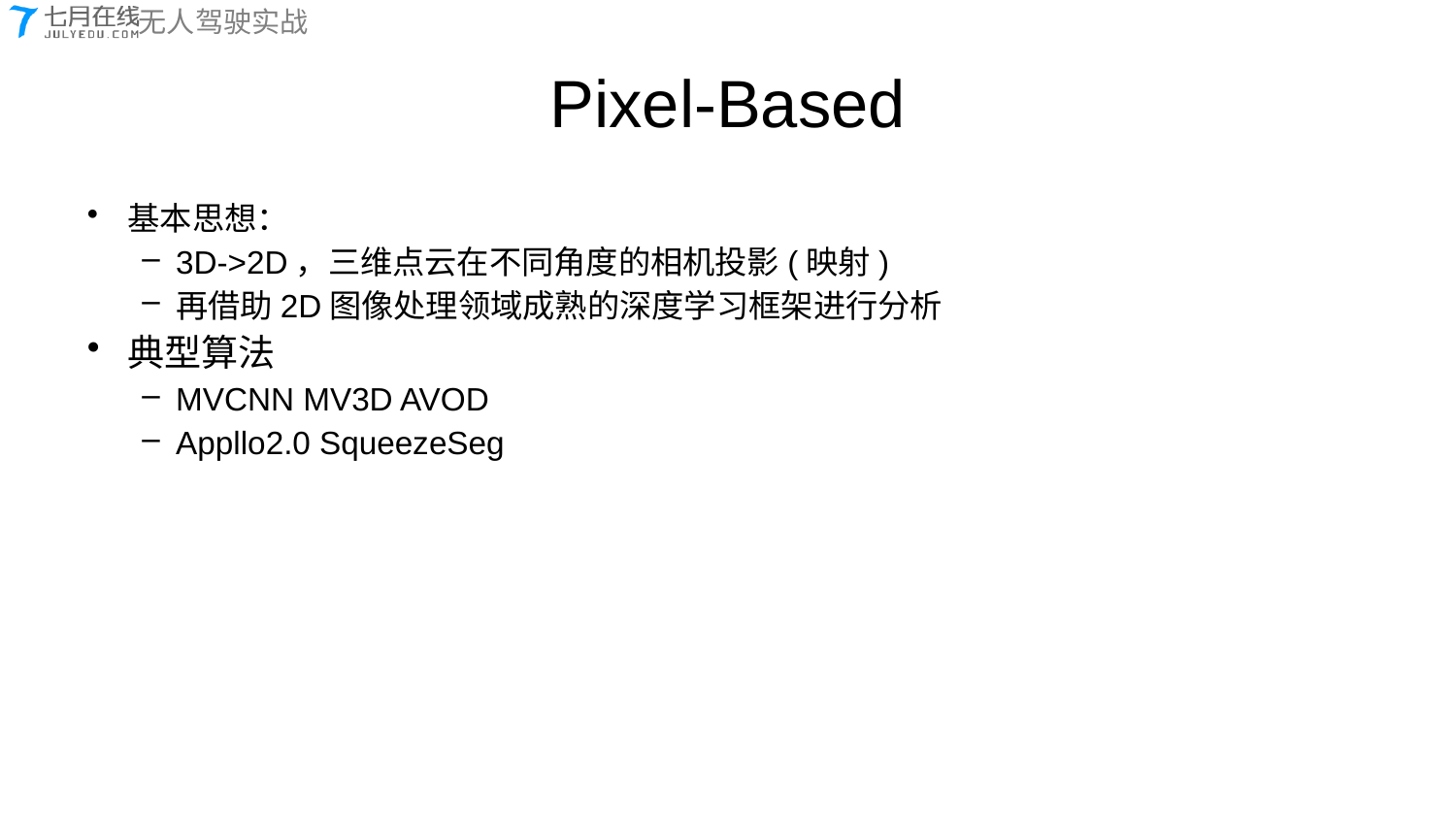

# Pixel-Based
基本思想：
3D->2D，三维点云在不同角度的相机投影(映射)
再借助2D图像处理领域成熟的深度学习框架进行分析
典型算法
MVCNN MV3D AVOD
Appllo2.0 SqueezeSeg